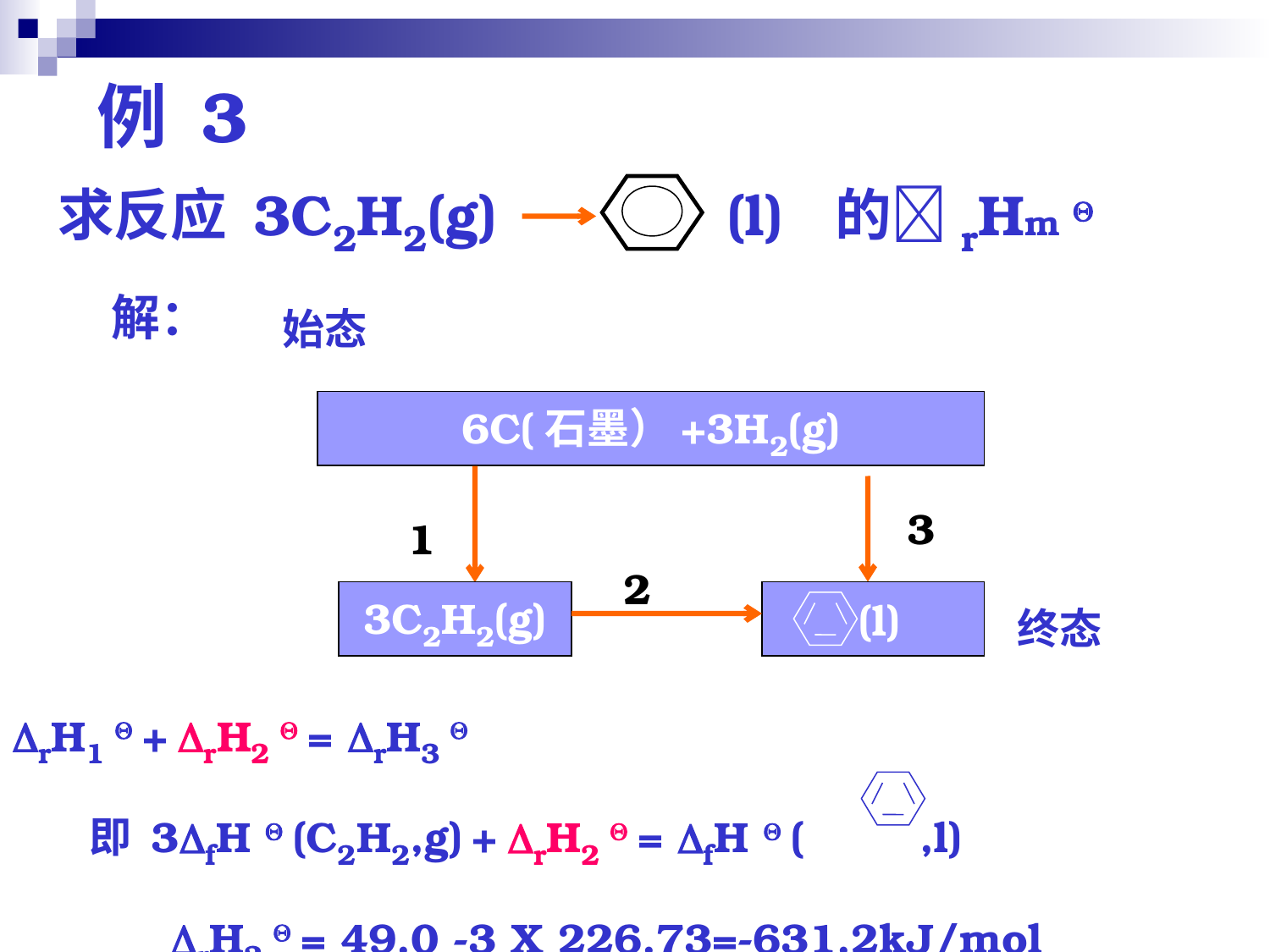

例 3

求反应 3C2H2(g)            (l)  的ΔrHm Θ
   解：

 始态
6C(石墨）+3H2(g)

3
1
2
3C2H2(g)
 (l)

终态

ΔrH1 Θ + ΔrH2 Θ = ΔrH3 Θ

       即 3ΔfH Θ (C2H2,g) + ΔrH2 Θ = ΔfH Θ (        ,l)

           ΔrH2 Θ = 49.0 -3 X 226.73=-631.2kJ/mol